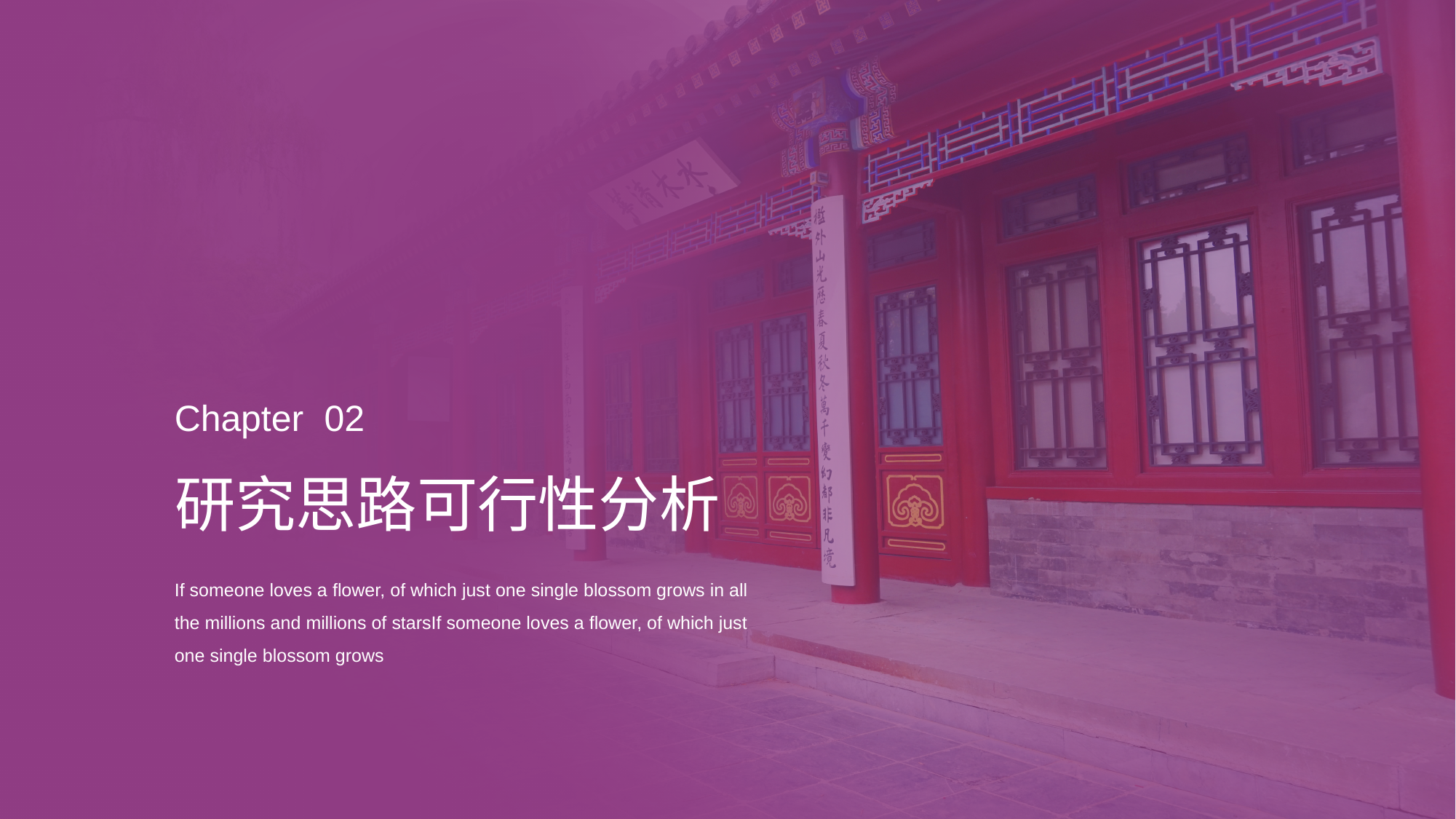

Chapter  02
研究思路可行性分析
If someone loves a flower, of which just one single blossom grows in all the millions and millions of starsIf someone loves a flower, of which just one single blossom grows